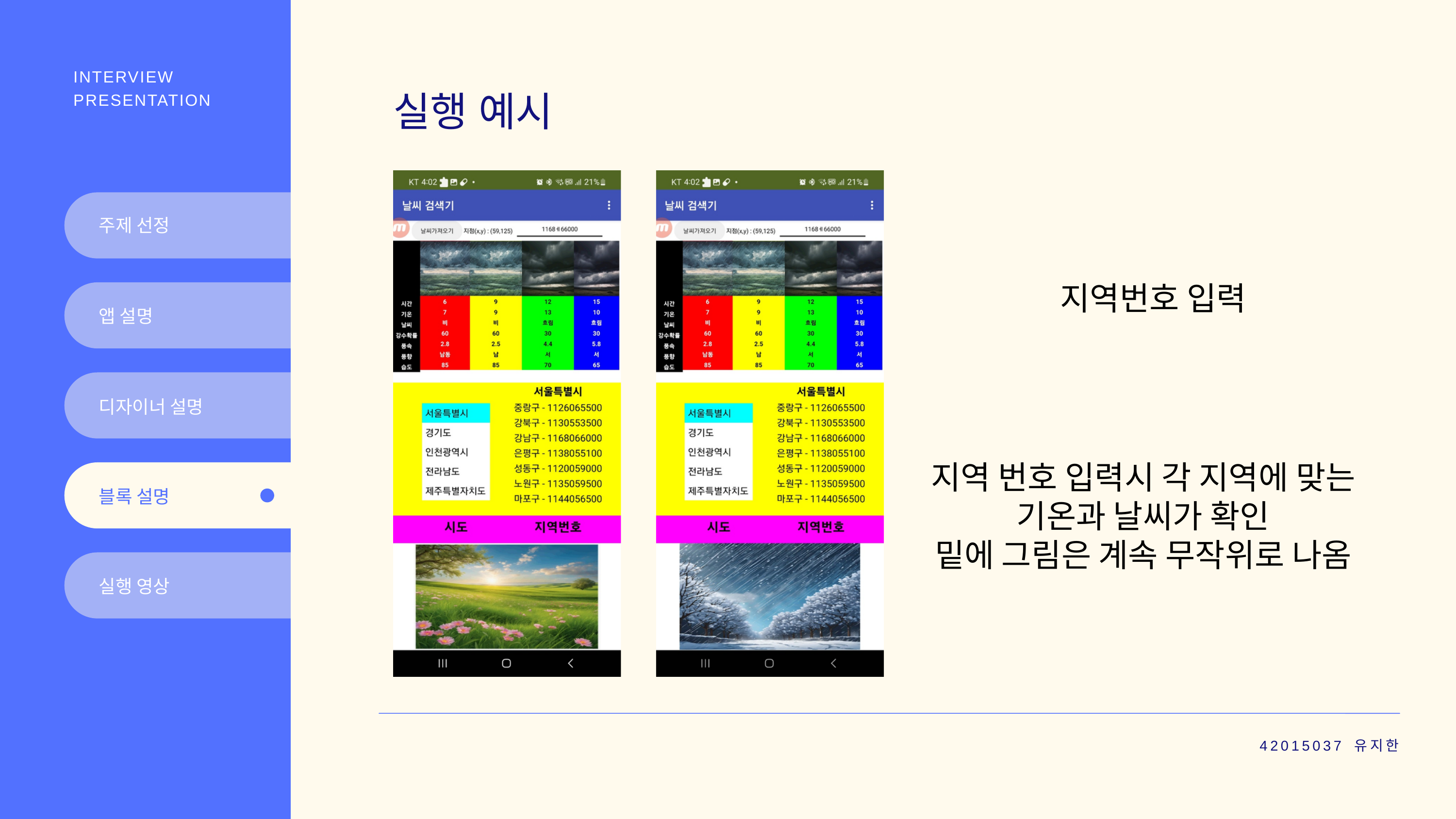

INTERVIEW PRESENTATION
실행 예시

주제 선정
지역번호 입력

앱 설명

디자이너 설명
지역 번호 입력시 각 지역에 맞는
기온과 날씨가 확인
밑에 그림은 계속 무작위로 나옴

블록 설명

실행 영상

42015037 유지한